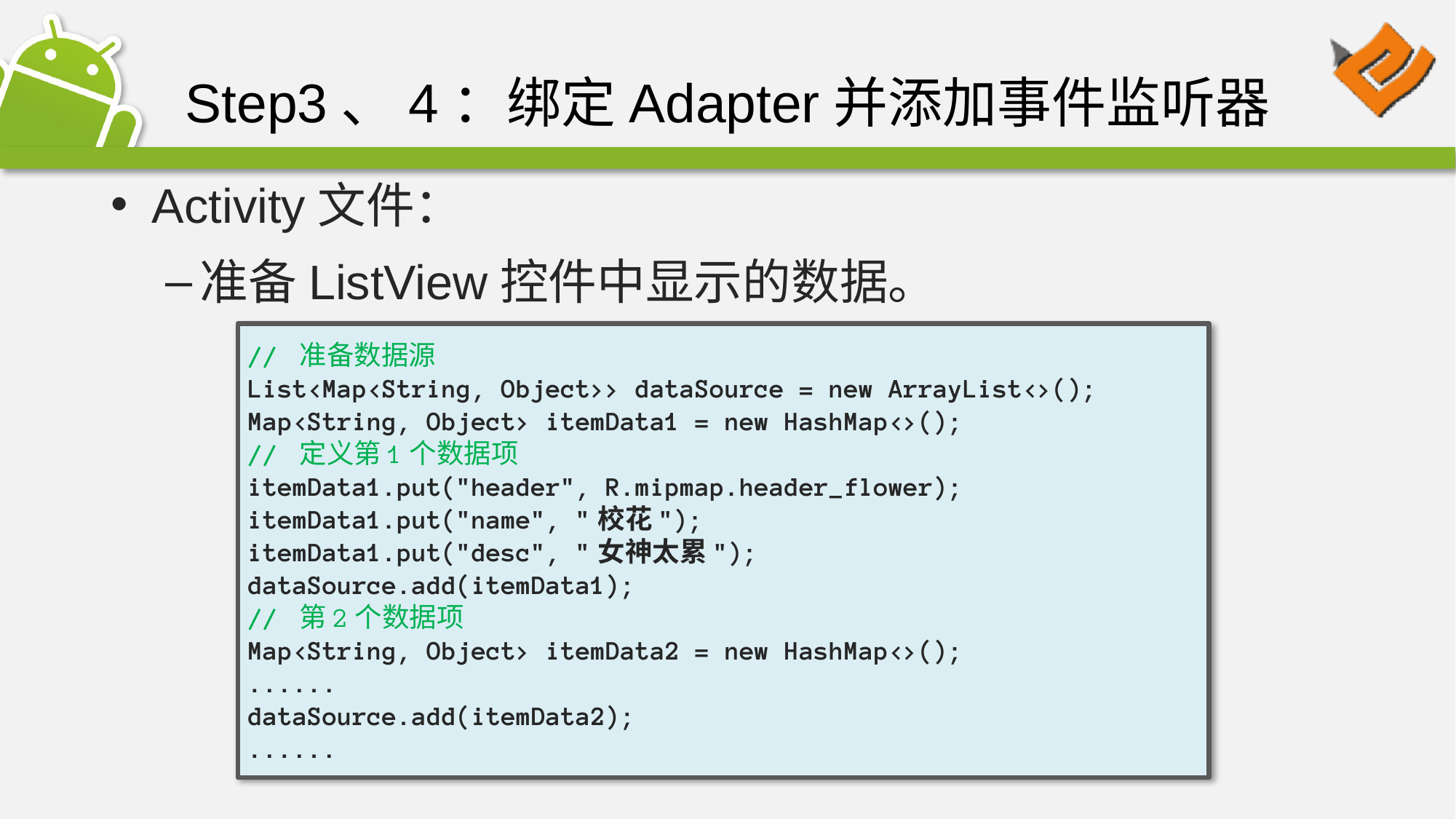

# Step3、4：绑定Adapter并添加事件监听器
Activity文件：
准备ListView控件中显示的数据。
// 准备数据源
List<Map<String, Object>> dataSource = new ArrayList<>();
Map<String, Object> itemData1 = new HashMap<>();
// 定义第1个数据项
itemData1.put("header", R.mipmap.header_flower);
itemData1.put("name", "校花");
itemData1.put("desc", "女神太累");
dataSource.add(itemData1);
// 第2个数据项
Map<String, Object> itemData2 = new HashMap<>();
......
dataSource.add(itemData2);
......